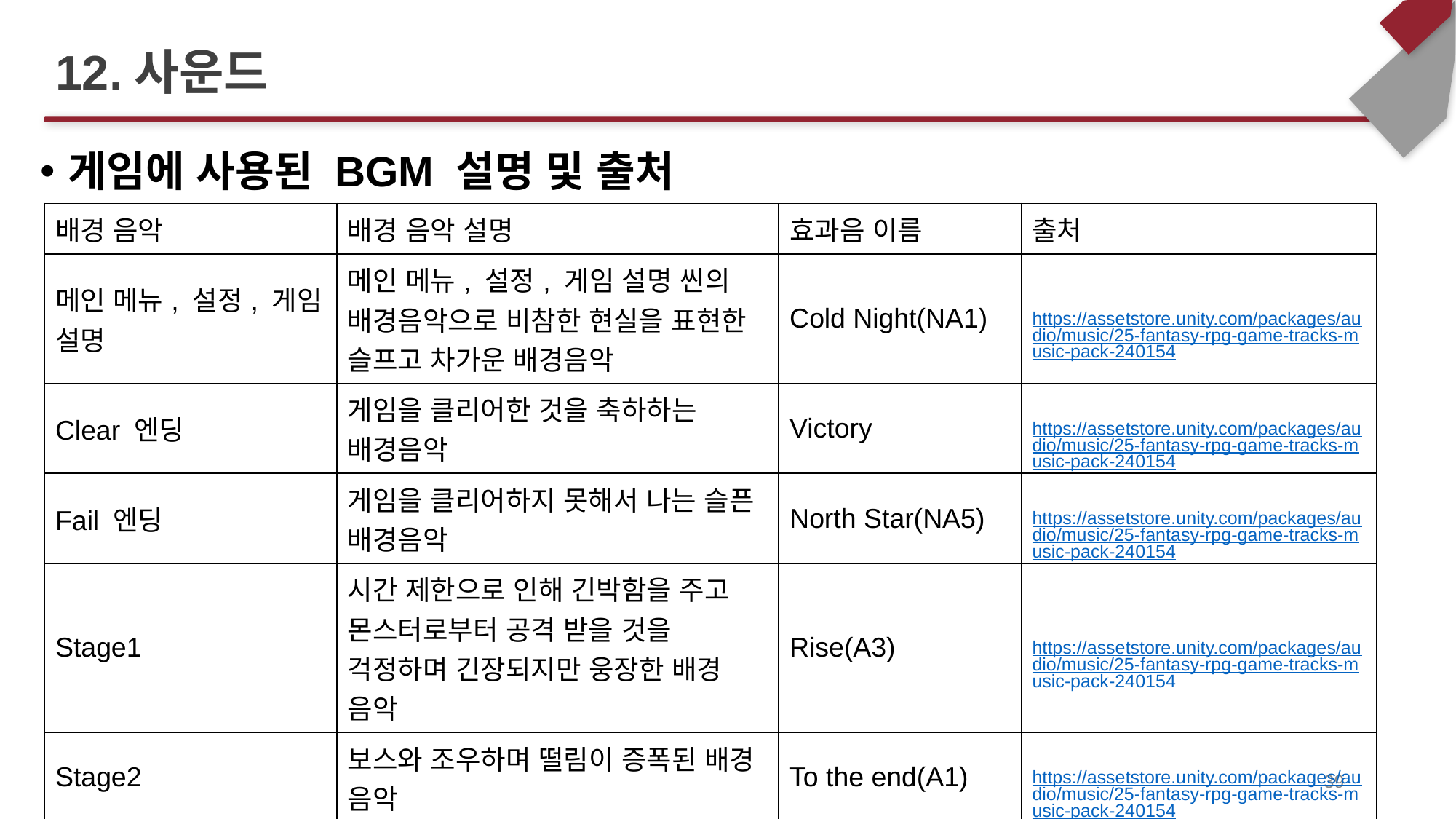

# 12.사운드
게임에 사용된 BGM 설명 및 출처

| 배경 음악 | 배경 음악 설명 | 효과음 이름 | 출처 |
| --- | --- | --- | --- |
| 메인 메뉴, 설정, 게임 설명 | 메인 메뉴, 설정, 게임 설명 씬의 배경음악으로 비참한 현실을 표현한 슬프고 차가운 배경음악 | Cold Night(NA1) | https://assetstore.unity.com/packages/audio/music/25-fantasy-rpg-game-tracks-music-pack-240154 |
| Clear 엔딩 | 게임을 클리어한 것을 축하하는 배경음악 | Victory | https://assetstore.unity.com/packages/audio/music/25-fantasy-rpg-game-tracks-music-pack-240154 |
| Fail 엔딩 | 게임을 클리어하지 못해서 나는 슬픈 배경음악 | North Star(NA5) | https://assetstore.unity.com/packages/audio/music/25-fantasy-rpg-game-tracks-music-pack-240154 |
| Stage1 | 시간 제한으로 인해 긴박함을 주고 몬스터로부터 공격 받을 것을 걱정하며 긴장되지만 웅장한 배경 음악 | Rise(A3) | https://assetstore.unity.com/packages/audio/music/25-fantasy-rpg-game-tracks-music-pack-240154 |
| Stage2 | 보스와 조우하며 떨림이 증폭된 배경 음악 | To the end(A1) | https://assetstore.unity.com/packages/audio/music/25-fantasy-rpg-game-tracks-music-pack-240154 |
| Stage3 | 포션을 제조할 수 있는 최종 단계를 나타내는 배경 음악 | Warriers(A4) | https://assetstore.unity.com/packages/audio/music/25-fantasy-rpg-game-tracks-music-pack-240154 |
39